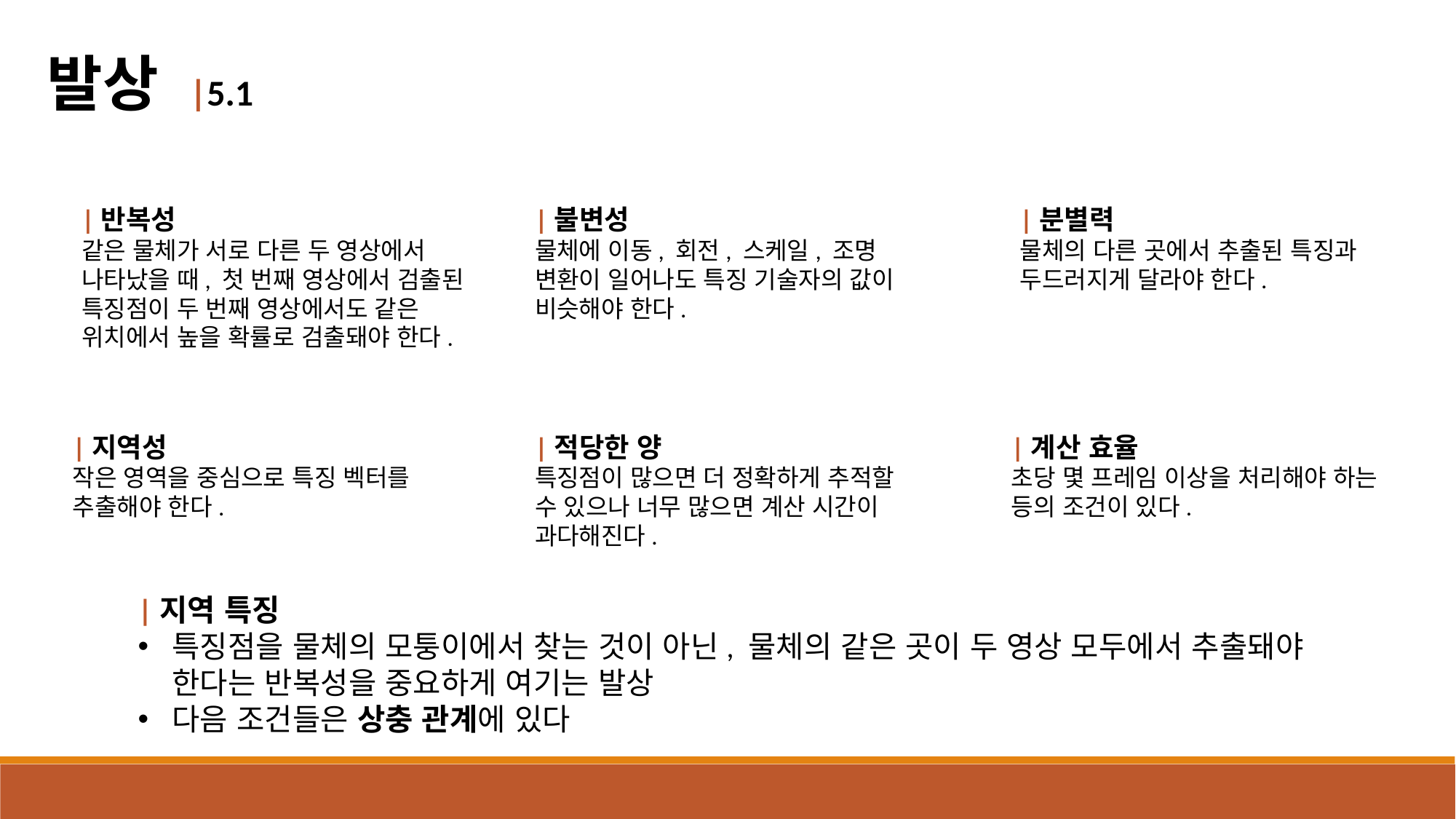

발상 |5.1
|반복성
같은 물체가 서로 다른 두 영상에서 나타났을 때, 첫 번째 영상에서 검출된 특징점이 두 번째 영상에서도 같은 위치에서 높을 확률로 검출돼야 한다.
|불변성
물체에 이동, 회전, 스케일, 조명 변환이 일어나도 특징 기술자의 값이 비슷해야 한다.
|분별력
물체의 다른 곳에서 추출된 특징과 두드러지게 달라야 한다.
|지역성
작은 영역을 중심으로 특징 벡터를 추출해야 한다.
|적당한 양
특징점이 많으면 더 정확하게 추적할 수 있으나 너무 많으면 계산 시간이 과다해진다.
|계산 효율
초당 몇 프레임 이상을 처리해야 하는 등의 조건이 있다.
|지역 특징
특징점을 물체의 모퉁이에서 찾는 것이 아닌, 물체의 같은 곳이 두 영상 모두에서 추출돼야 한다는 반복성을 중요하게 여기는 발상
다음 조건들은 상충 관계에 있다